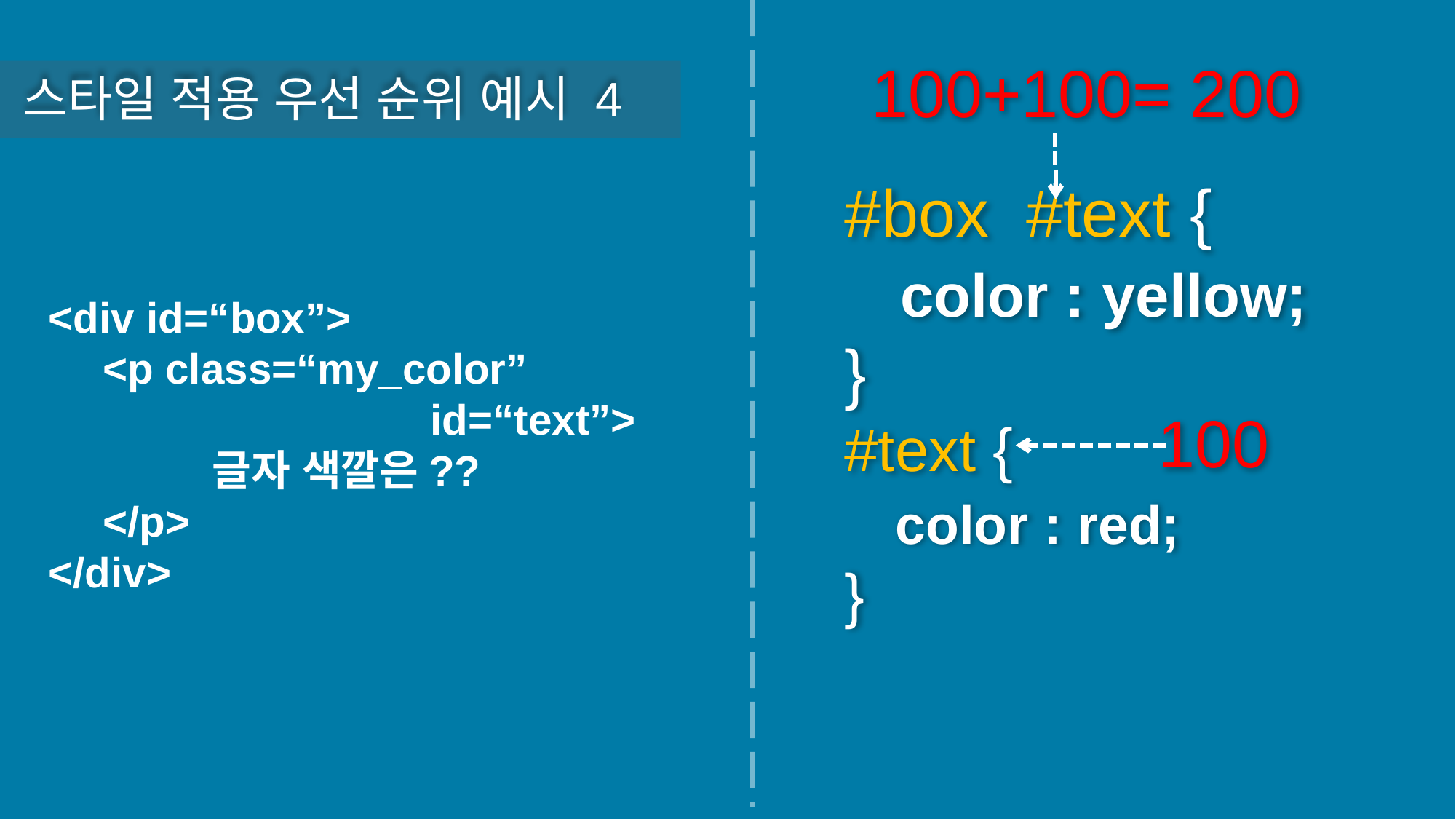

100+100= 200

스타일 적용 우선 순위 예시 4
#box  #text {
   color : yellow;
}
#text {
   color : red;
}
<div id=“box”>
<p class=“my_color” 					id=“text”>
	글자 색깔은??
</p>
</div>
100